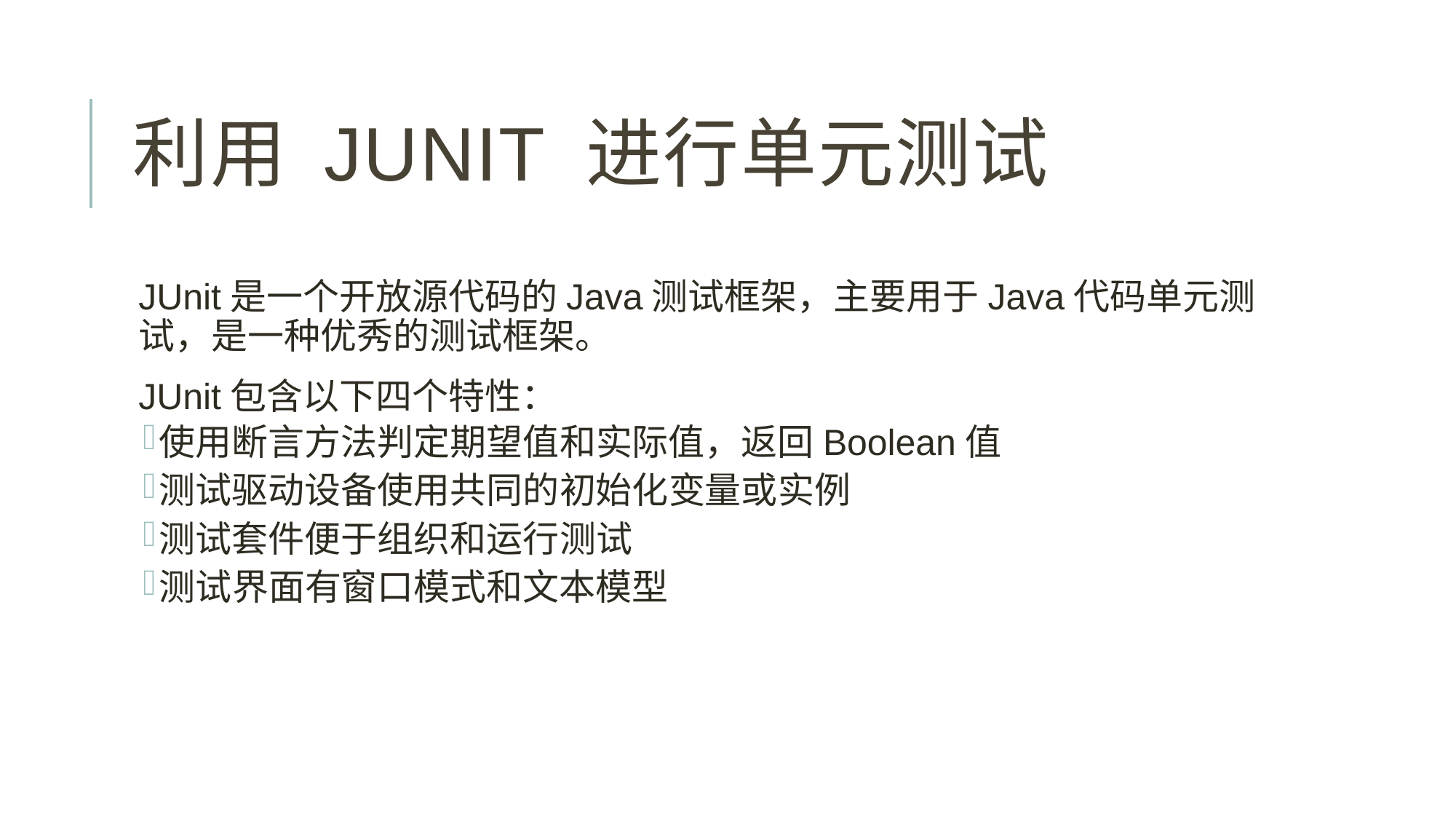

# 利用 JUnit 进行单元测试
JUnit是一个开放源代码的Java测试框架，主要用于Java代码单元测试，是一种优秀的测试框架。
JUnit包含以下四个特性：
使用断言方法判定期望值和实际值，返回Boolean值
测试驱动设备使用共同的初始化变量或实例
测试套件便于组织和运行测试
测试界面有窗口模式和文本模型